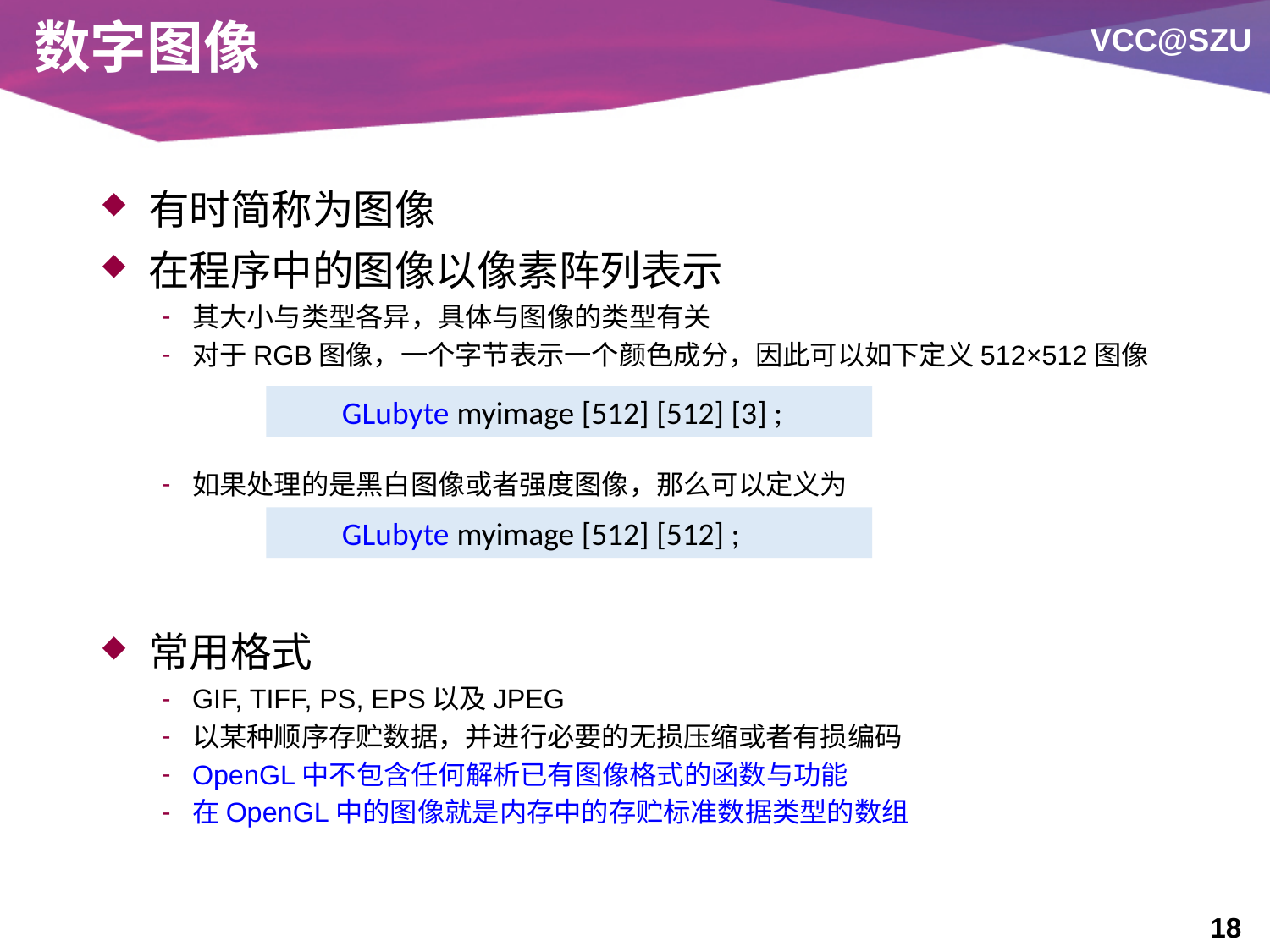

# 数字图像
有时简称为图像
在程序中的图像以像素阵列表示
其大小与类型各异，具体与图像的类型有关
对于RGB图像，一个字节表示一个颜色成分，因此可以如下定义512×512图像

如果处理的是黑白图像或者强度图像，那么可以定义为

常用格式
GIF, TIFF, PS, EPS以及JPEG
以某种顺序存贮数据，并进行必要的无损压缩或者有损编码
OpenGL中不包含任何解析已有图像格式的函数与功能
在OpenGL中的图像就是内存中的存贮标准数据类型的数组
GLubyte myimage [512] [512] [3] ;
GLubyte myimage [512] [512] ;
18